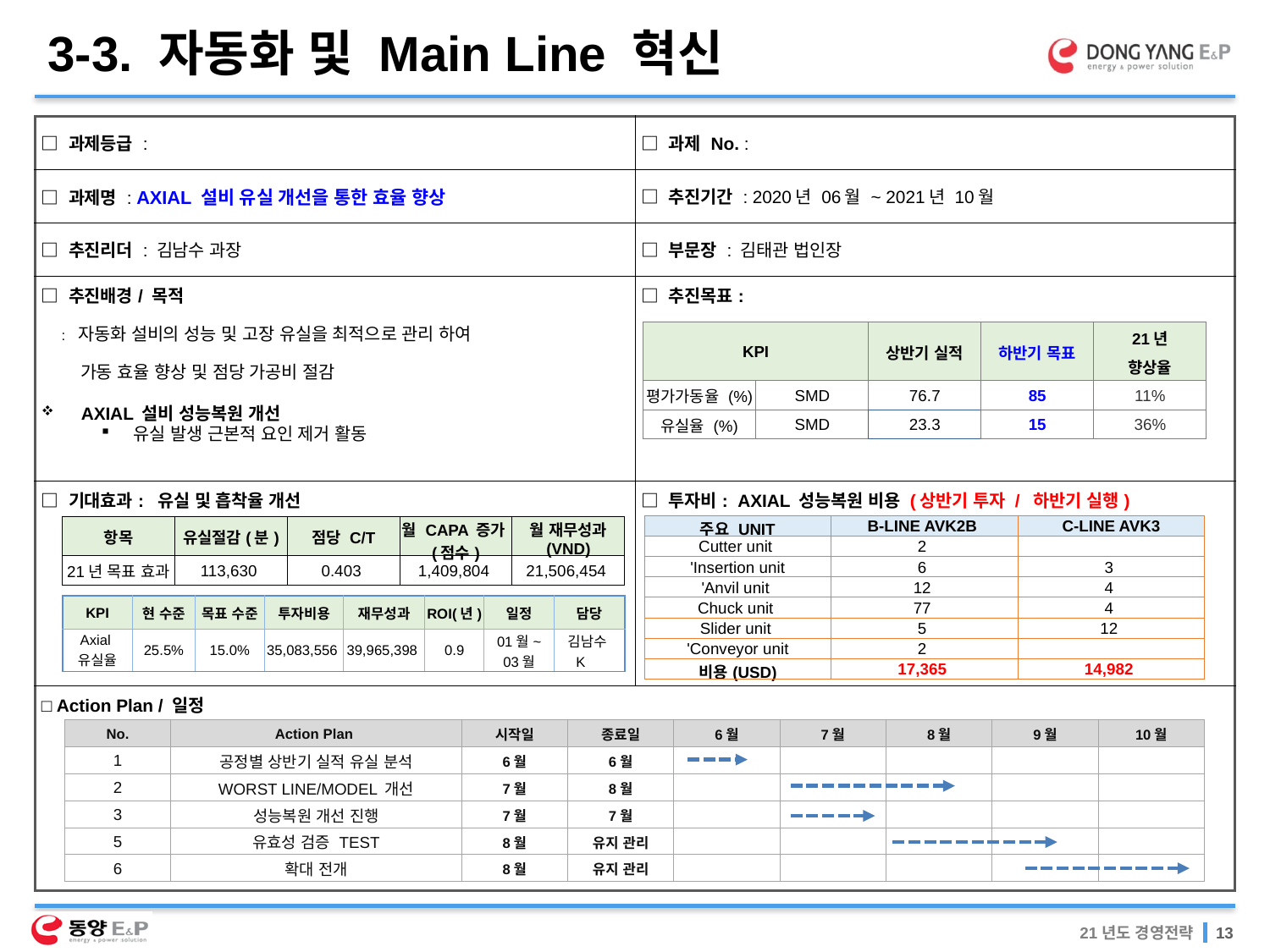

3-3. 자동화 및 Main Line 혁신
| □ 과제등급 : | □ 과제 No. : |
| --- | --- |
| □ 과제명 : AXIAL 설비 유실 개선을 통한 효율 향상 | □ 추진기간 : 2020년 06월 ~ 2021년 10월 |
| □ 추진리더 : 김남수 과장 | □ 부문장 : 김태관 법인장 |
| □ 추진배경/ 목적 : 자동화 설비의 성능 및 고장 유실을 최적으로 관리 하여 가동 효율 향상 및 점당 가공비 절감 AXIAL 설비 성능복원 개선 | □ 추진목표: |
| □ 기대효과: 유실 및 흡착율 개선 | □ 투자비: AXIAL 성능복원 비용 (상반기 투자 / 하반기 실행) |
| □ Action Plan / 일정 |  |
| KPI |  | 상반기 실적 | 하반기 목표 | 21년 |
| --- | --- | --- | --- | --- |
|  |  |  |  | 향상율 |
| 평가가동율 (%) | SMD | 76.7 | 85 | 11% |
| 유실율 (%) | SMD | 23.3 | 15 | 36% |
 유실 발생 근본적 요인 제거 활동
| 주요 UNIT | B-LINE AVK2B | C-LINE AVK3 |
| --- | --- | --- |
| Cutter unit | 2 |  |
| 'Insertion unit | 6 | 3 |
| 'Anvil unit | 12 | 4 |
| Chuck unit | 77 | 4 |
| Slider unit | 5 | 12 |
| 'Conveyor unit | 2 |  |
| 비용(USD) | 17,365 | 14,982 |
| 항목 | 유실절감(분) | 점당 C/T | 월 CAPA 증가(점수) | 월 재무성과 (VND) |
| --- | --- | --- | --- | --- |
| 21년 목표 효과 | 113,630 | 0.403 | 1,409,804 | 21,506,454 |
| KPI | 현 수준 | 목표 수준 | 투자비용 | 재무성과 | ROI(년) | 일정 | 담당 |
| --- | --- | --- | --- | --- | --- | --- | --- |
| Axial 유실율 | 25.5% | 15.0% | 35,083,556 | 39,965,398 | 0.9 | 01월~ 03월 | 김남수K |
| No. | Action Plan | 시작일 | 종료일 | 6월 | 7월 | 8월 | 9월 | 10월 |
| --- | --- | --- | --- | --- | --- | --- | --- | --- |
| 1 | 공정별 상반기 실적 유실 분석 | 6월 | 6월 |  |  |  |  |  |
| 2 | WORST LINE/MODEL 개선 | 7월 | 8월 |  |  |  |  |  |
| 3 | 성능복원 개선 진행 | 7월 | 7월 |  |  |  |  |  |
| 5 | 유효성 검증 TEST | 8월 | 유지 관리 |  |  |  |  |  |
| 6 | 확대 전개 | 8월 | 유지 관리 |  |  |  |  |  |